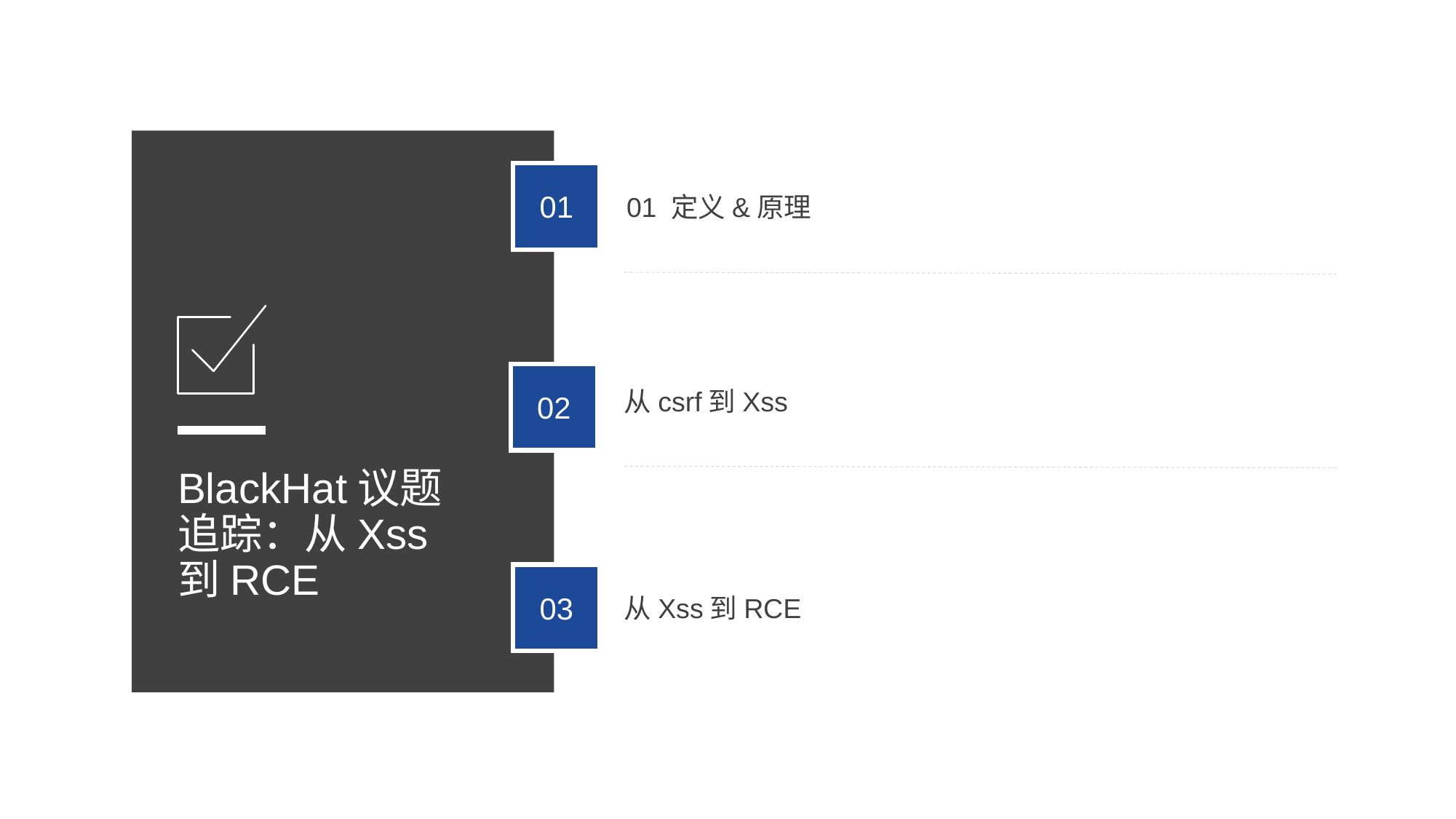

01
01 定义&原理

02

从csrf到Xss
BlackHat议题追踪：从Xss到RCE
03
从Xss到RCE